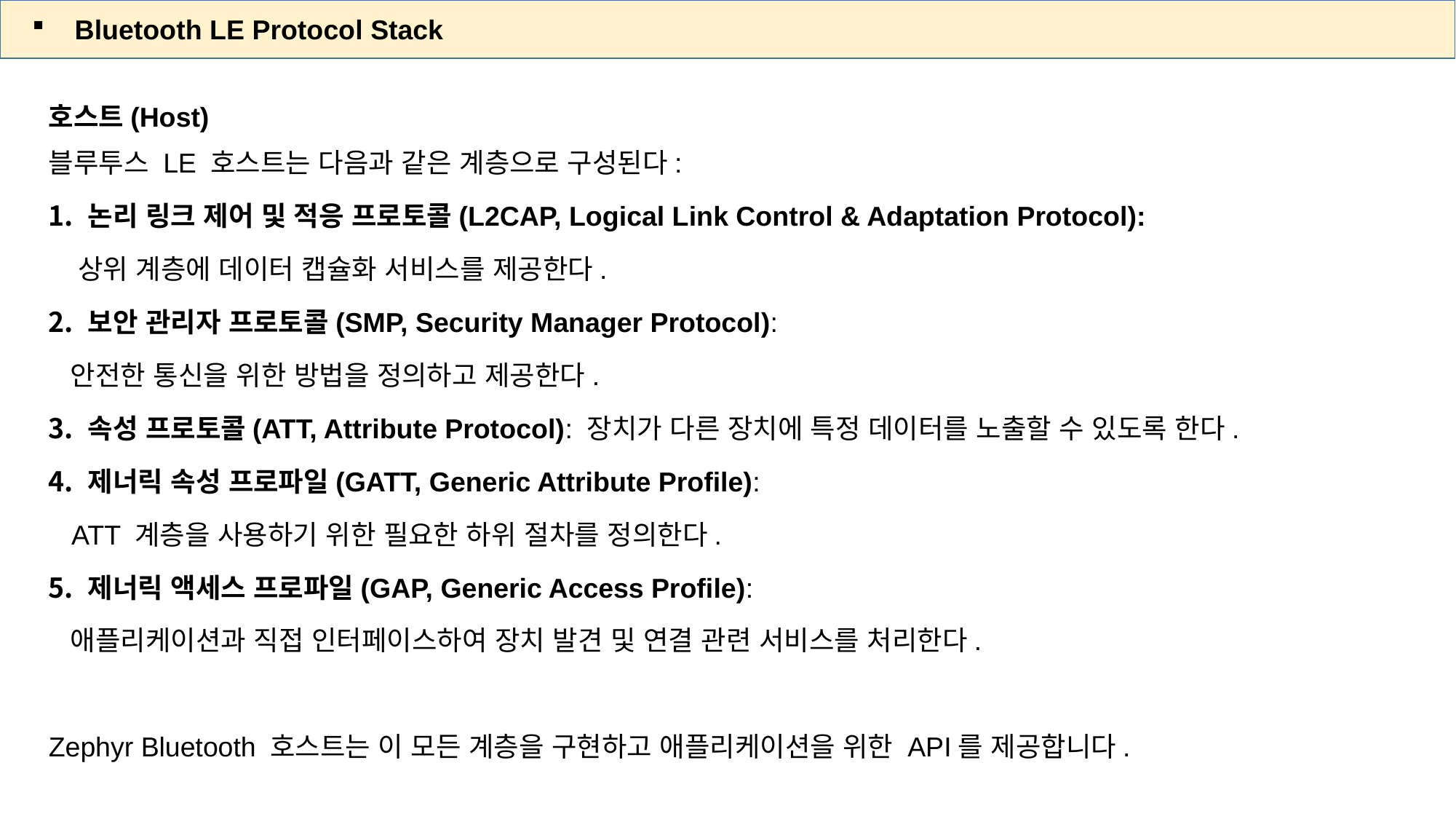

Bluetooth LE Protocol Stack
호스트(Host)
블루투스 LE 호스트는 다음과 같은 계층으로 구성된다:
 논리 링크 제어 및 적응 프로토콜(L2CAP, Logical Link Control & Adaptation Protocol):
   상위 계층에 데이터 캡슐화 서비스를 제공한다.
 보안 관리자 프로토콜(SMP, Security Manager Protocol):
  안전한 통신을 위한 방법을 정의하고 제공한다.
 속성 프로토콜(ATT, Attribute Protocol): 장치가 다른 장치에 특정 데이터를 노출할 수 있도록 한다.
 제너릭 속성 프로파일(GATT, Generic Attribute Profile):
   ATT 계층을 사용하기 위한 필요한 하위 절차를 정의한다.
 제너릭 액세스 프로파일(GAP, Generic Access Profile):
  애플리케이션과 직접 인터페이스하여 장치 발견 및 연결 관련 서비스를 처리한다.

Zephyr Bluetooth 호스트는 이 모든 계층을 구현하고 애플리케이션을 위한 API를 제공합니다.